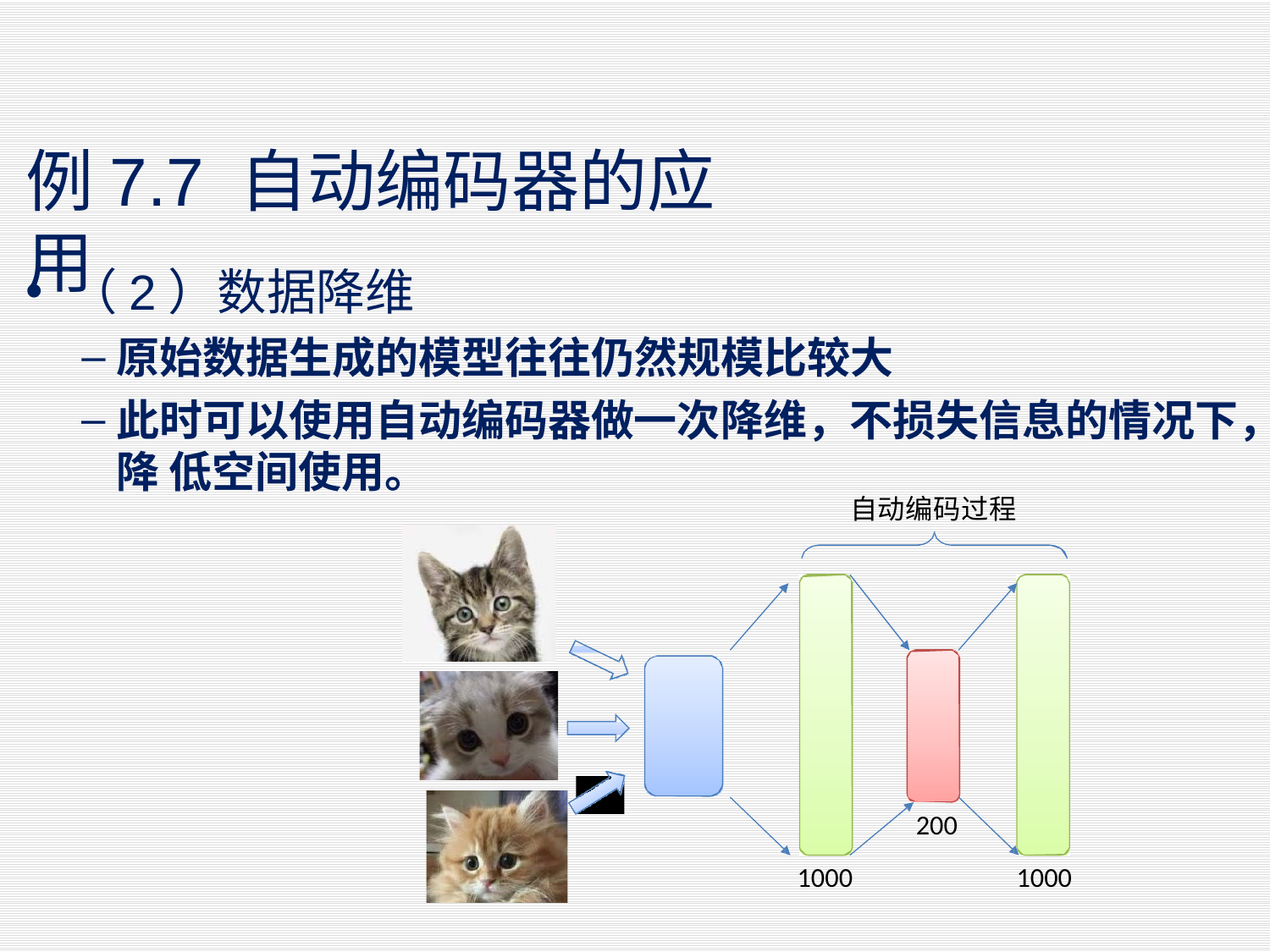

#

例7.7 自动编码器的应用
（2）数据降维
原始数据生成的模型往往仍然规模比较大
此时可以使用自动编码器做一次降维，不损失信息的情况下，降 低空间使用。
自动编码过程

200
1000
1000
19